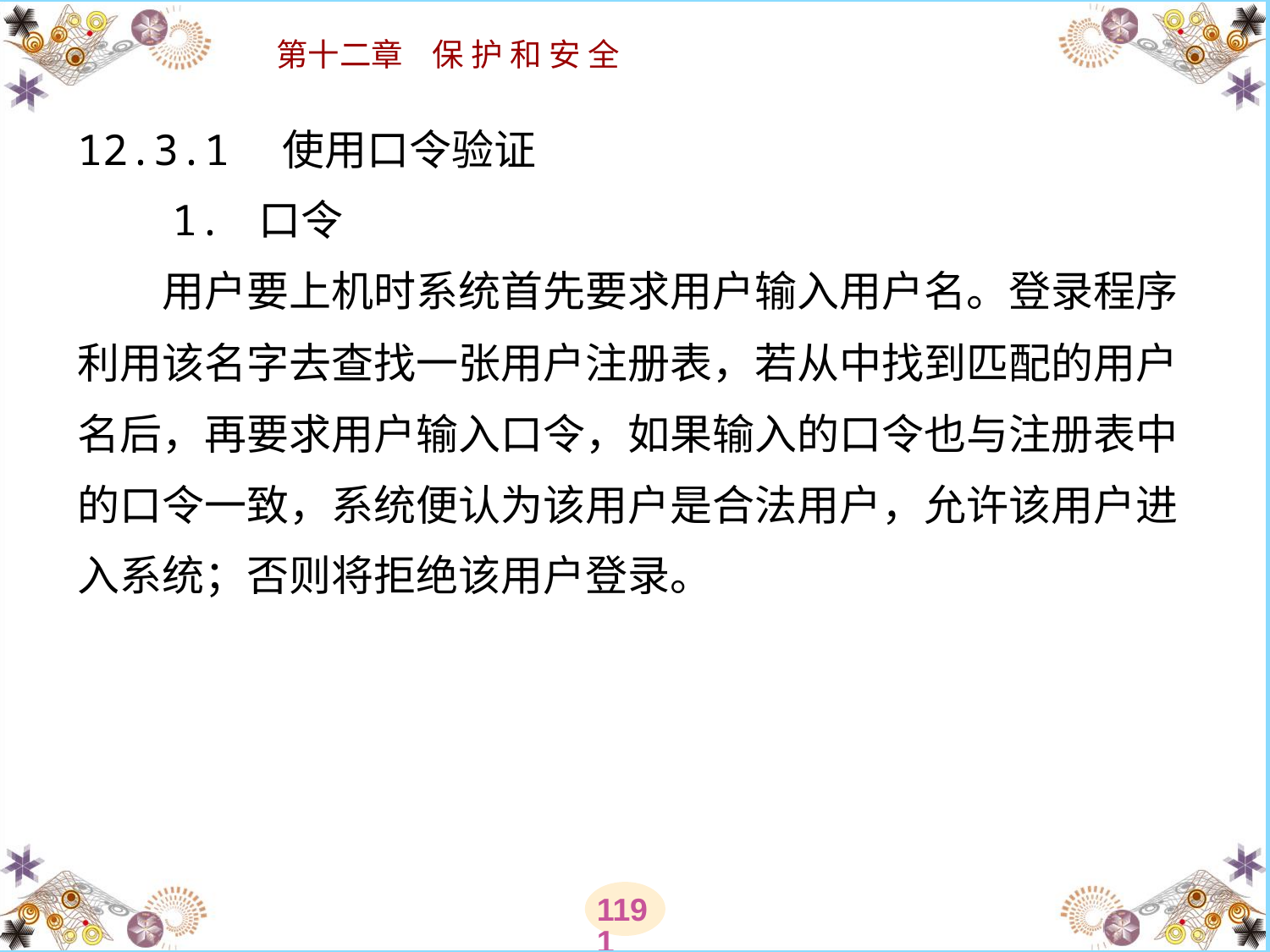

# 12.3.1　使用口令验证 　　1. 口令 　　用户要上机时系统首先要求用户输入用户名。登录程序利用该名字去查找一张用户注册表，若从中找到匹配的用户名后，再要求用户输入口令，如果输入的口令也与注册表中的口令一致，系统便认为该用户是合法用户，允许该用户进入系统；否则将拒绝该用户登录。